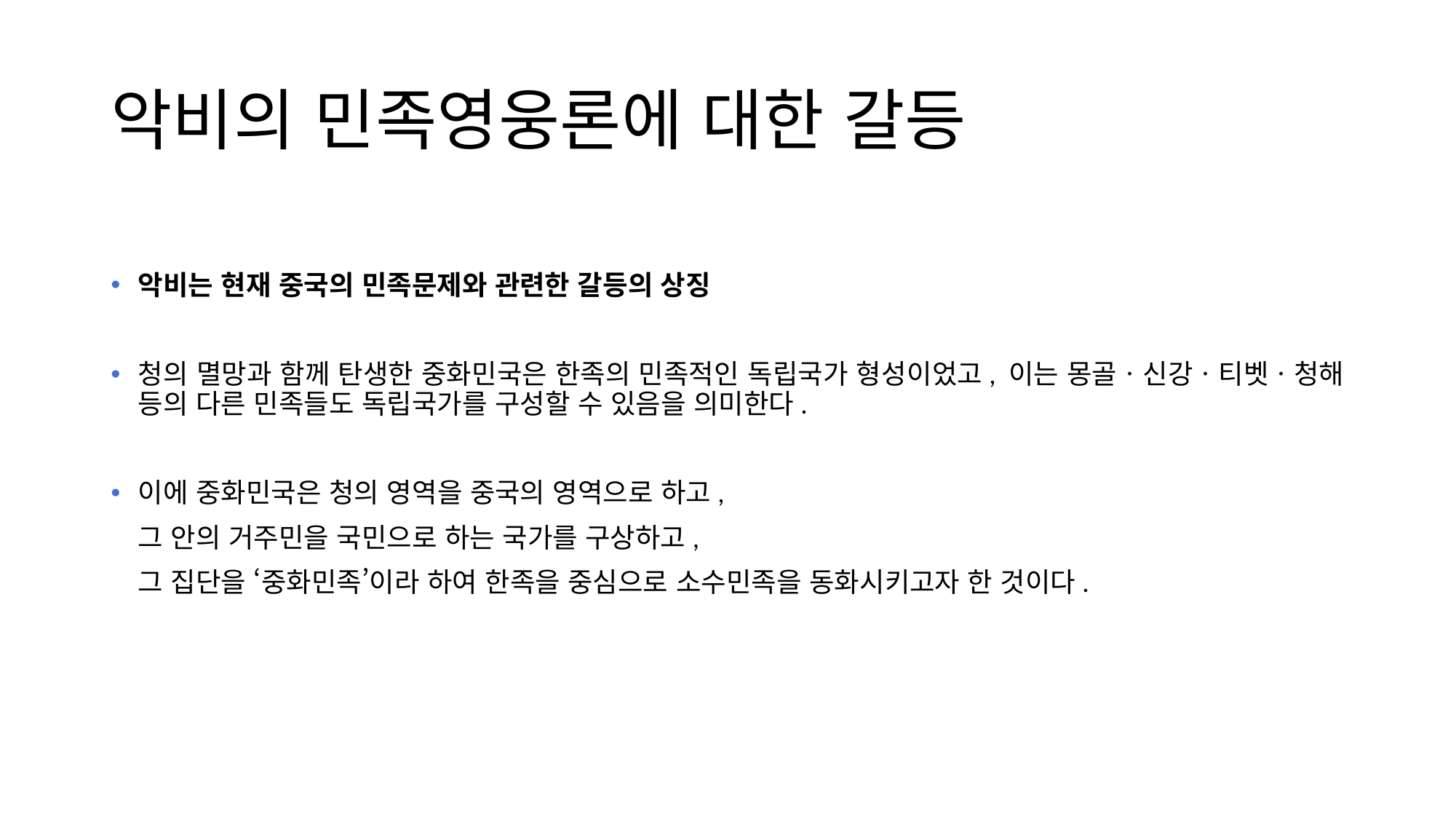

# 악비의 민족영웅론에 대한 갈등

악비는 현재 중국의 민족문제와 관련한 갈등의 상징

청의 멸망과 함께 탄생한 중화민국은 한족의 민족적인 독립국가 형성이었고, 이는 몽골ㆍ신강ㆍ티벳ㆍ청해 등의 다른 민족들도 독립국가를 구성할 수 있음을 의미한다.

이에 중화민국은 청의 영역을 중국의 영역으로 하고,
	그 안의 거주민을 국민으로 하는 국가를 구상하고,
	그 집단을 ‘중화민족’이라 하여 한족을 중심으로 소수민족을 동화시키고자 한 것이다.